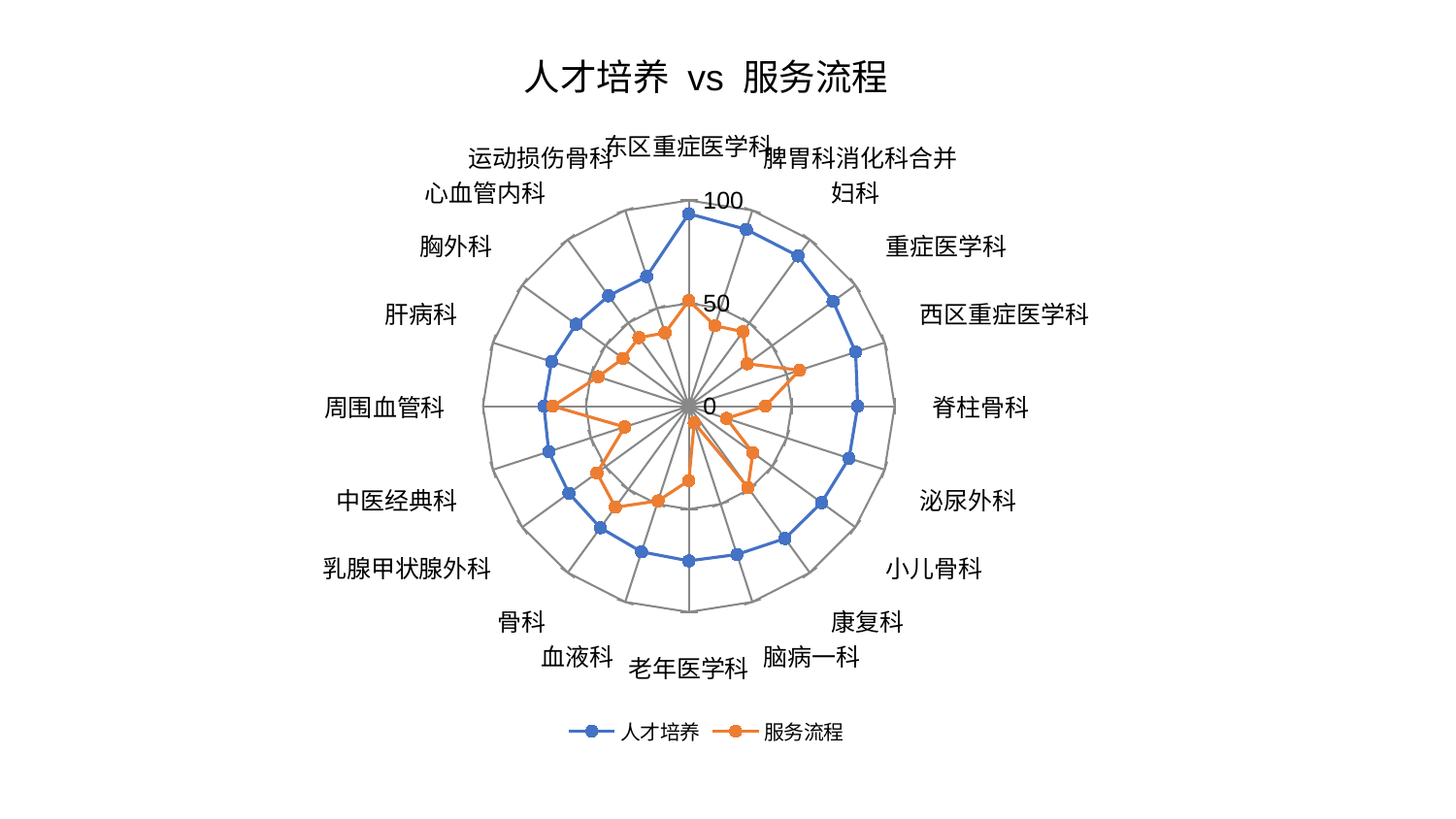

### Chart: 人才培养 vs 服务流程

| Category | 人才培养 | 服务流程 |
|---|---|---|
| 东区重症医学科 | 93.53064679534265 | 51.31325451135725 |
| 脾胃科消化科合并 | 90.31535696584075 | 41.08578888806571 |
| 妇科 | 90.25426185532602 | 44.76440529702693 |
| 重症医学科 | 86.63146164835673 | 35.07474617082713 |
| 西区重症医学科 | 85.1837354872175 | 56.58896278535115 |
| 脊柱骨科 | 82.0698358475977 | 37.15651627110563 |
| 泌尿外科 | 81.86010692923976 | 19.253745603317114 |
| 小儿骨科 | 79.7227563235275 | 38.52940032750958 |
| 康复科 | 79.47683968383474 | 48.846587767565495 |
| 脑病一科 | 75.78077336846981 | 8.49108688767118 |
| 老年医学科 | 75.14909680281933 | 36.15069849455623 |
| 血液科 | 74.41158716910527 | 48.389741239438365 |
| 骨科 | 73.03894887316802 | 60.67692429871586 |
| 乳腺甲状腺外科 | 71.98186611597943 | 55.15276180439304 |
| 中医经典科 | 71.53540608331781 | 32.73435583132601 |
| 周围血管科 | 70.35868287339586 | 66.05026334595824 |
| 肝病科 | 70.06699781852063 | 46.35156935371871 |
| 胸外科 | 67.70679455893806 | 39.49799753286764 |
| 心血管内科 | 66.2998003089109 | 41.22128212647199 |
| 运动损伤骨科 | 66.28069477124275 | 37.43497210119006 |
91